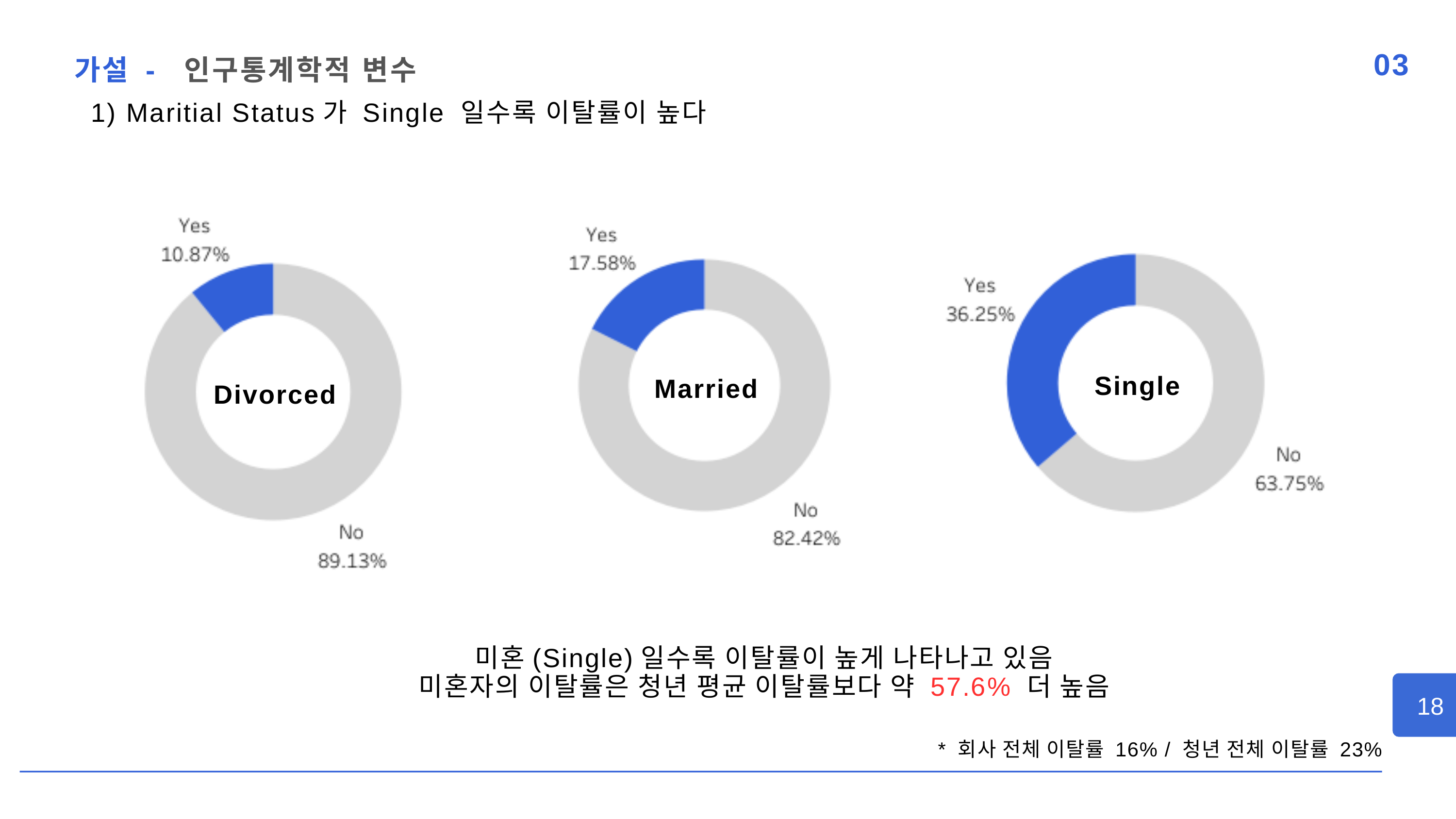

가설 -  인구통계학적 변수
03
1) Maritial Status가 Single 일수록 이탈률이 높다

Single
Married
Divorced
미혼(Single)일수록 이탈률이 높게 나타나고 있음
미혼자의 이탈률은 청년 평균 이탈률보다 약 57.6% 더 높음
18

* 회사 전체 이탈률 16% / 청년 전체 이탈률 23%